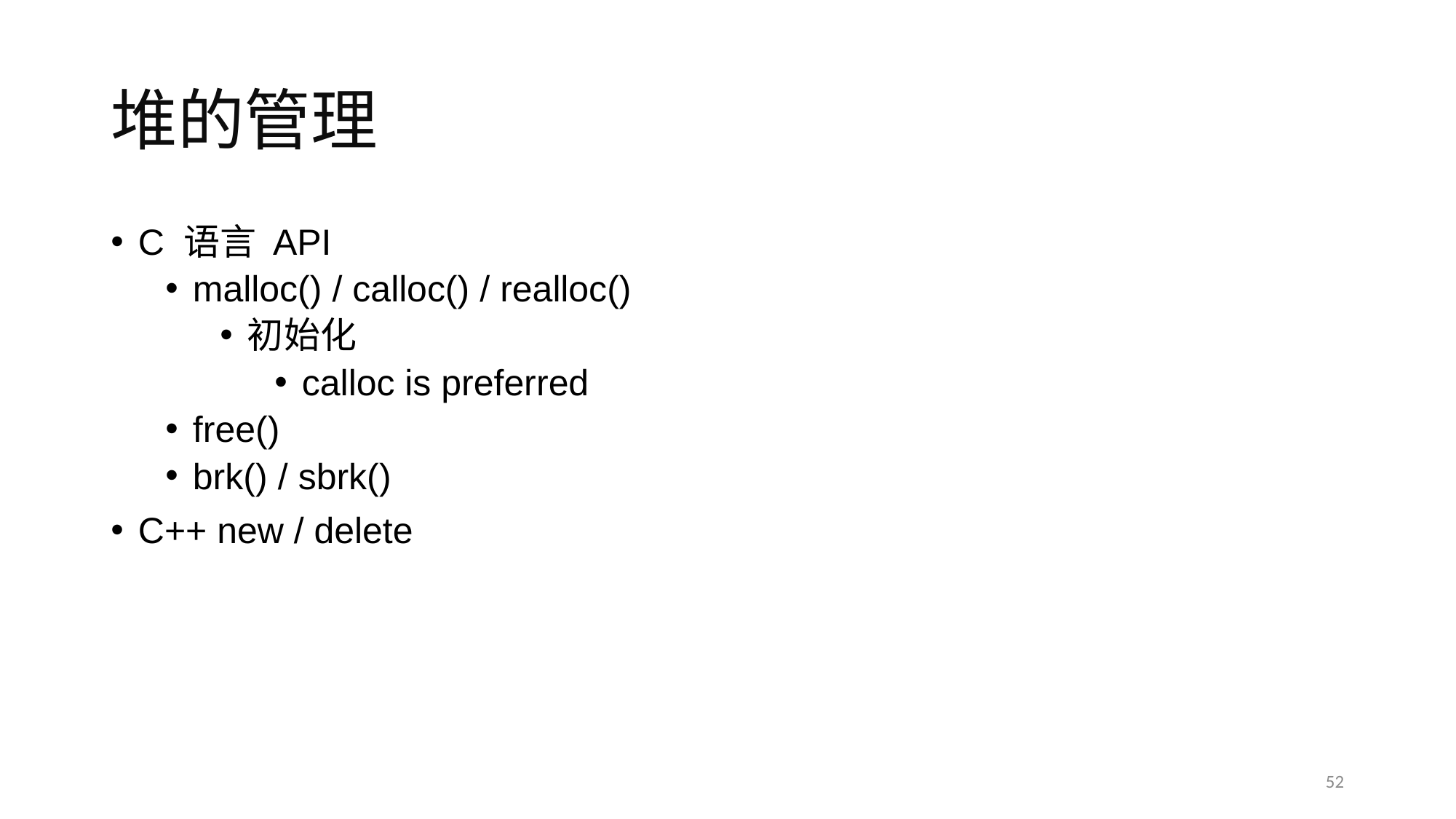

# 堆的管理
C 语言 API
malloc() / calloc() / realloc()
初始化
calloc is preferred
free()
brk() / sbrk()
C++ new / delete

52